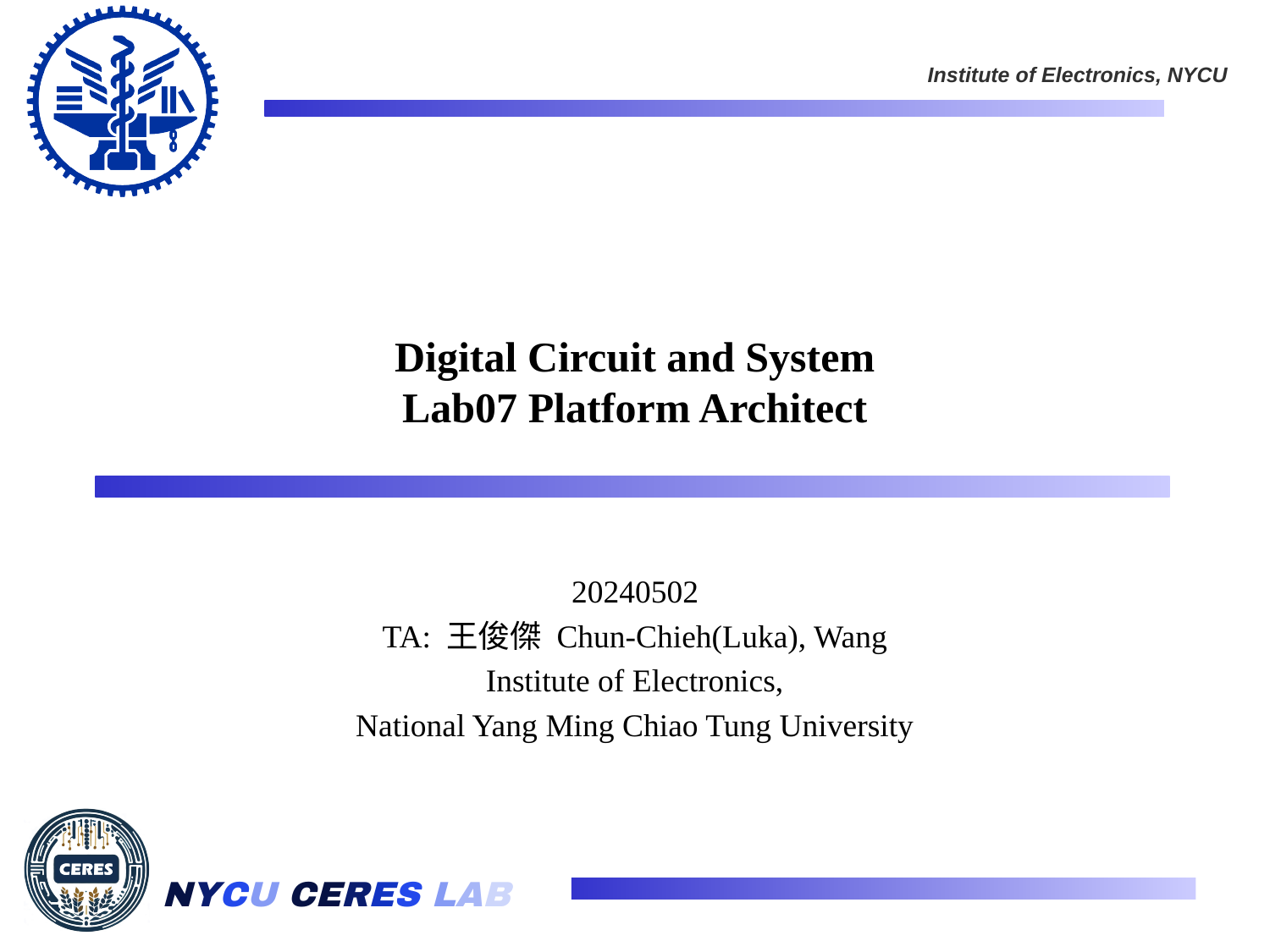

# Digital Circuit and System Lab07 Platform Architect
20240502
TA: 王俊傑 Chun-Chieh(Luka), Wang
Institute of Electronics,
National Yang Ming Chiao Tung University